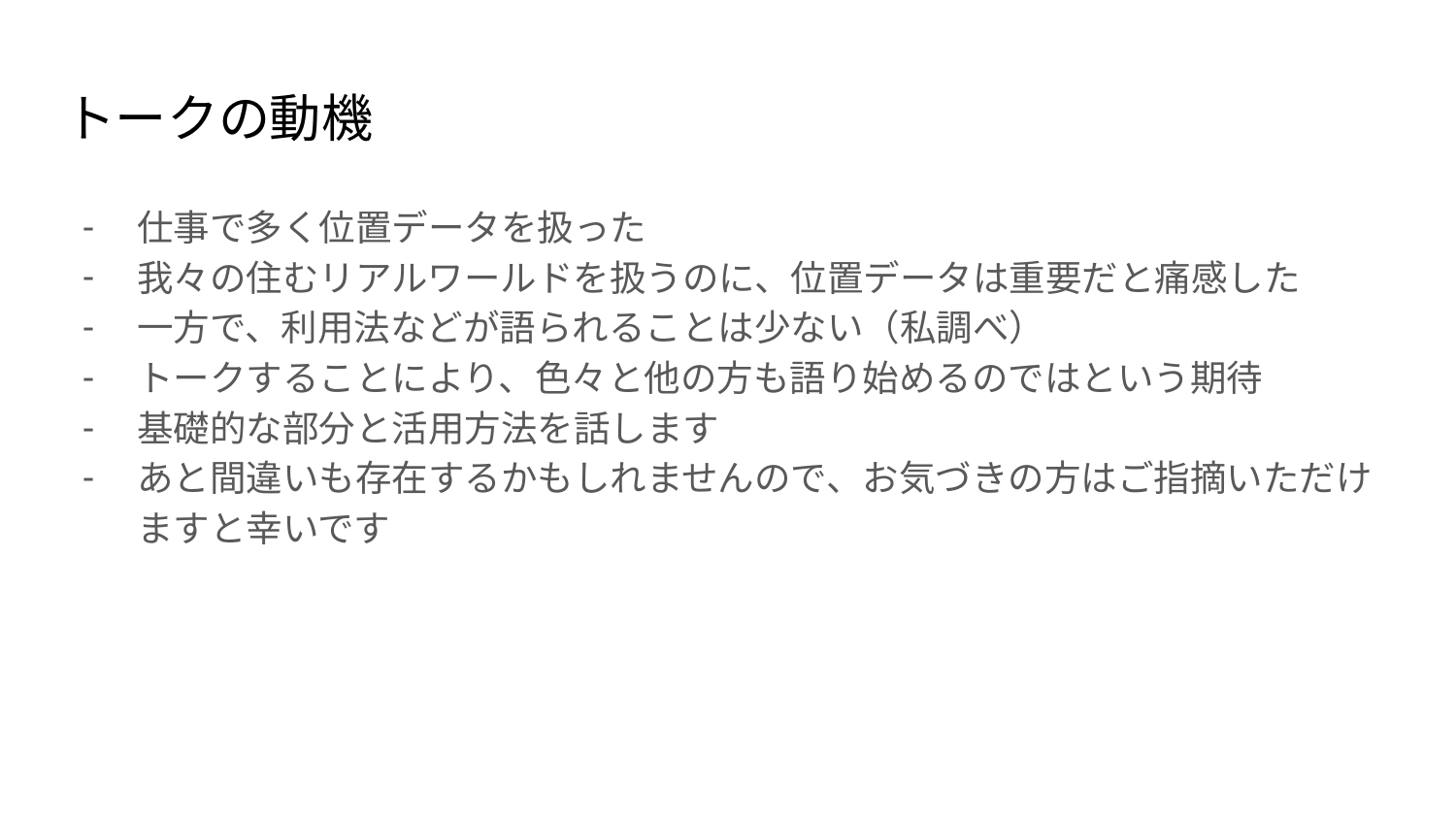

# トークの動機
仕事で多く位置データを扱った
我々の住むリアルワールドを扱うのに、位置データは重要だと痛感した
一方で、利用法などが語られることは少ない（私調べ）
トークすることにより、色々と他の方も語り始めるのではという期待
基礎的な部分と活用方法を話します
あと間違いも存在するかもしれませんので、お気づきの方はご指摘いただけますと幸いです